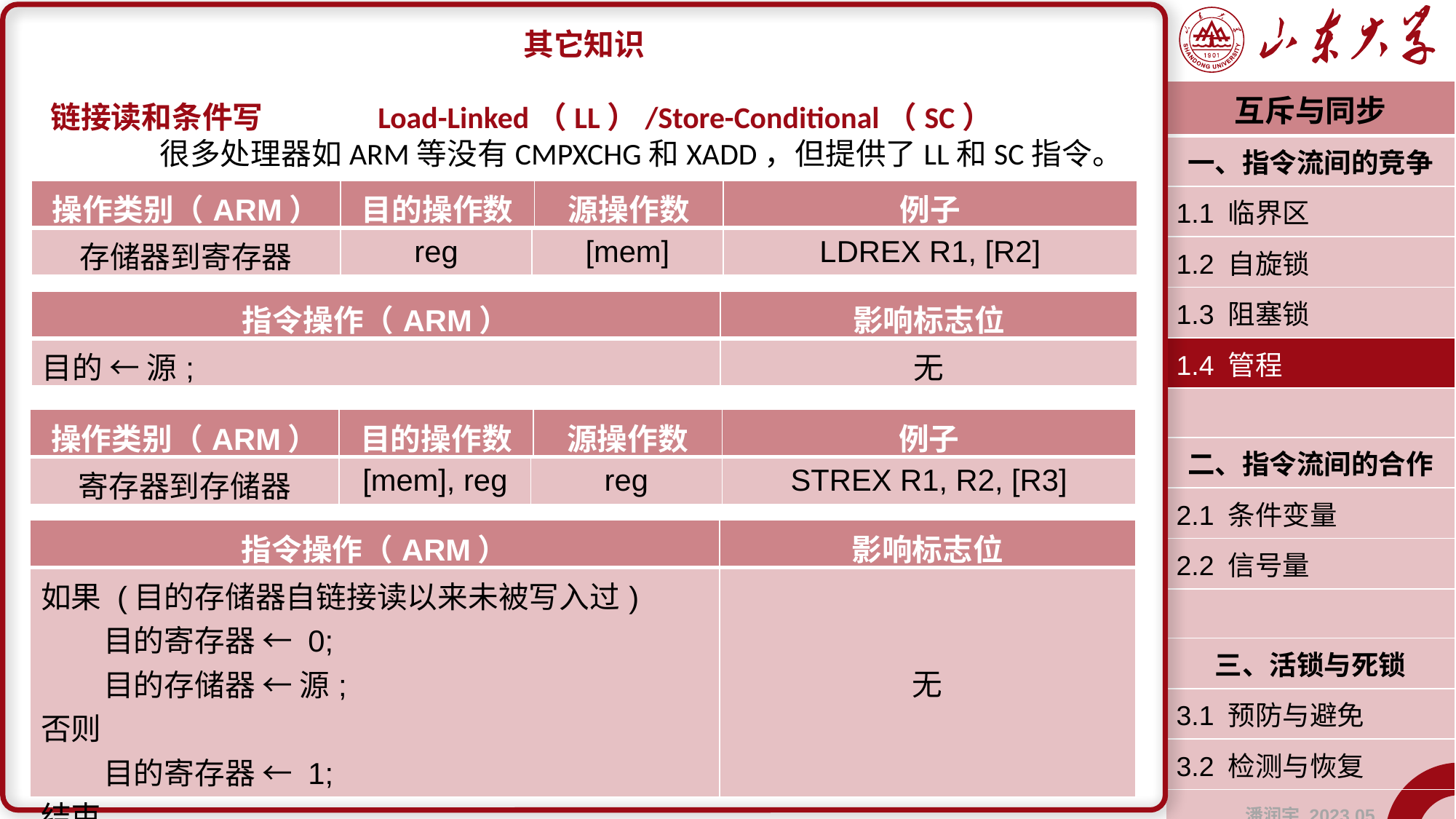

其它知识

链接读和条件写		Load-Linked（LL）/Store-Conditional（SC）
	很多处理器如ARM等没有CMPXCHG和XADD，但提供了LL和SC指令。
| 互斥与同步 |
| --- |
| 一、指令流间的竞争 |
| 1.1 临界区 |
| 1.2 自旋锁 |
| 1.3 阻塞锁 |
| 1.4 管程 |
|  |
| 二、指令流间的合作 |
| 2.1 条件变量 |
| 2.2 信号量 |
|  |
| 三、活锁与死锁 |
| 3.1 预防与避免 |
| 3.2 检测与恢复 |
| 潘润宇 2023.05 |
| 操作类别（ARM） | 目的操作数 |  | 源操作数 | 例子 |
| --- | --- | --- | --- | --- |
| 存储器到寄存器 | reg | [mem] |  | LDREX R1, [R2] |
| 指令操作（ARM） | 影响标志位 |
| --- | --- |
| 目的 ← 源; | 无 |
| 操作类别（ARM） | 目的操作数 |  | 源操作数 | 例子 |
| --- | --- | --- | --- | --- |
| 寄存器到存储器 | [mem], reg | reg |  | STREX R1, R2, [R3] |
| 指令操作（ARM） | 影响标志位 |
| --- | --- |
| 如果 (目的存储器自链接读以来未被写入过) 目的寄存器 ← 0; 目的存储器 ← 源; 否则 目的寄存器 ← 1; 结束 | 无 |